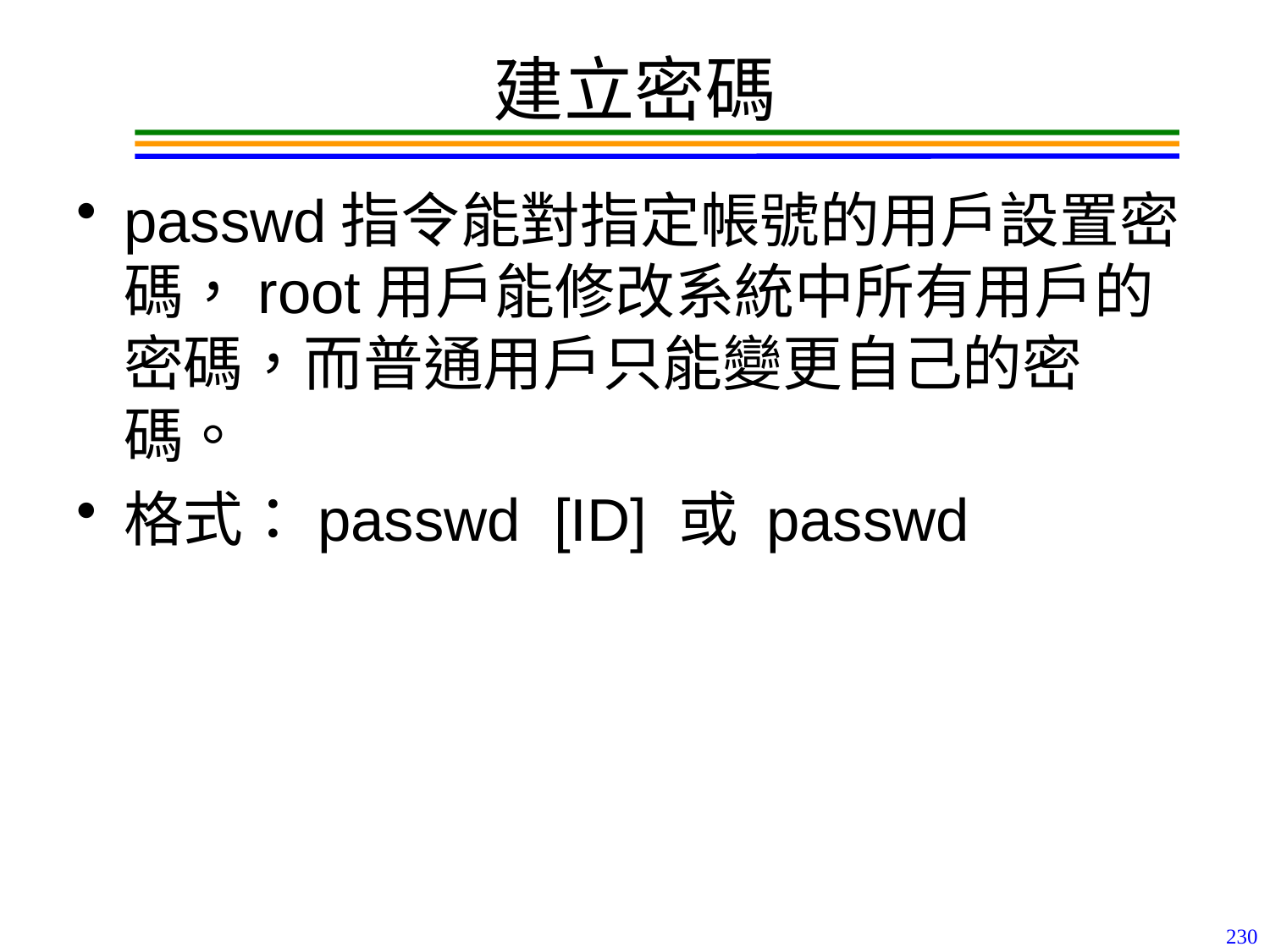

# 建立密碼
passwd指令能對指定帳號的用戶設置密碼，root用戶能修改系統中所有用戶的密碼，而普通用戶只能變更自己的密碼。
格式：passwd  [ID] 或 passwd
230